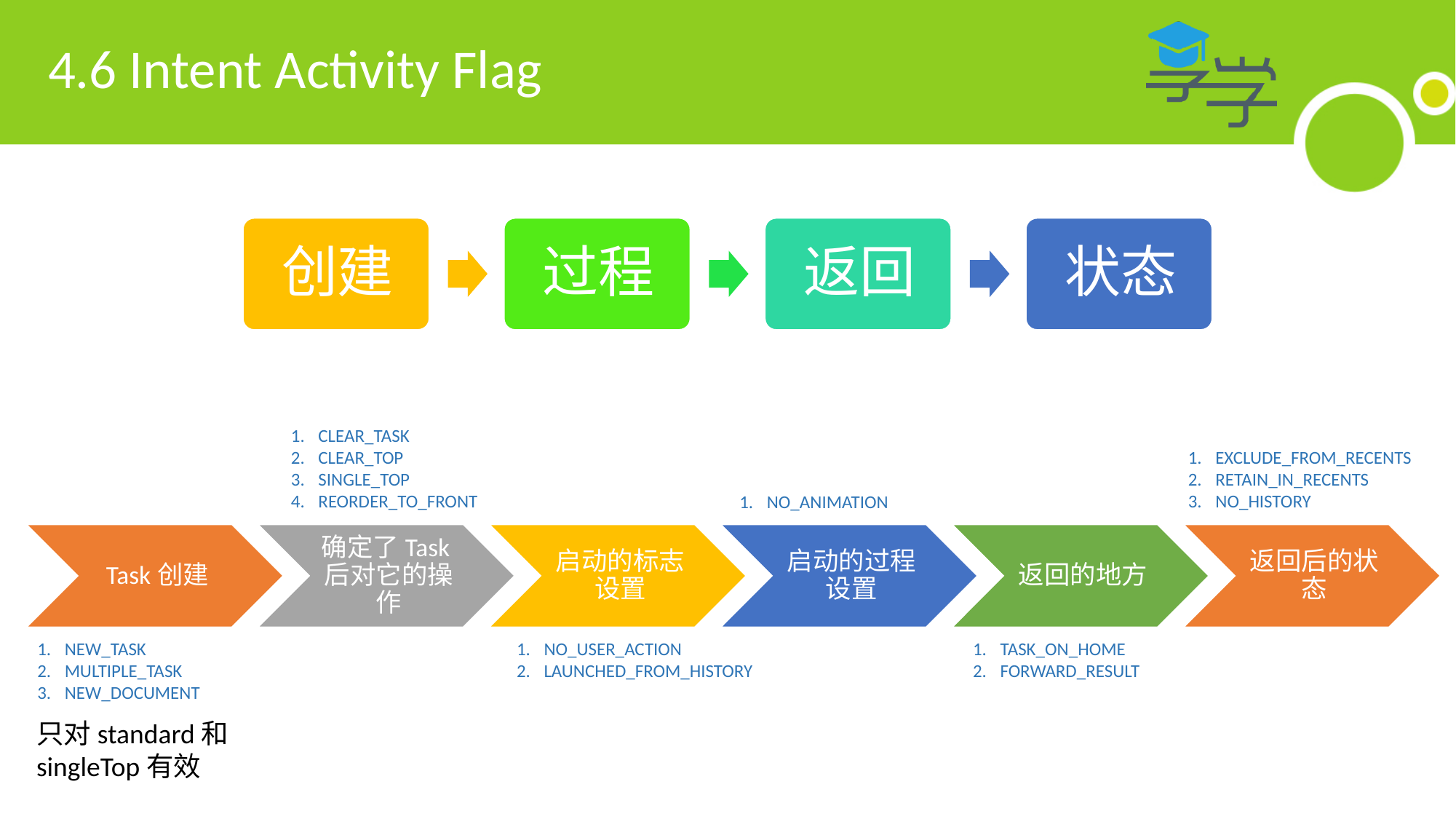

# 4.6 Intent Activity Flag
创建

过程

返回

状态
CLEAR_TASK
CLEAR_TOP
SINGLE_TOP
REORDER_TO_FRONT
EXCLUDE_FROM_RECENTS
RETAIN_IN_RECENTS
NO_HISTORY
NO_ANIMATION
Task创建
确定了Task后对它的操作
启动的标志设置
启动的过程设置
返回的地方
返回后的状态
TASK_ON_HOME
FORWARD_RESULT
NEW_TASK
MULTIPLE_TASK
NEW_DOCUMENT
NO_USER_ACTION
LAUNCHED_FROM_HISTORY
只对standard和singleTop有效